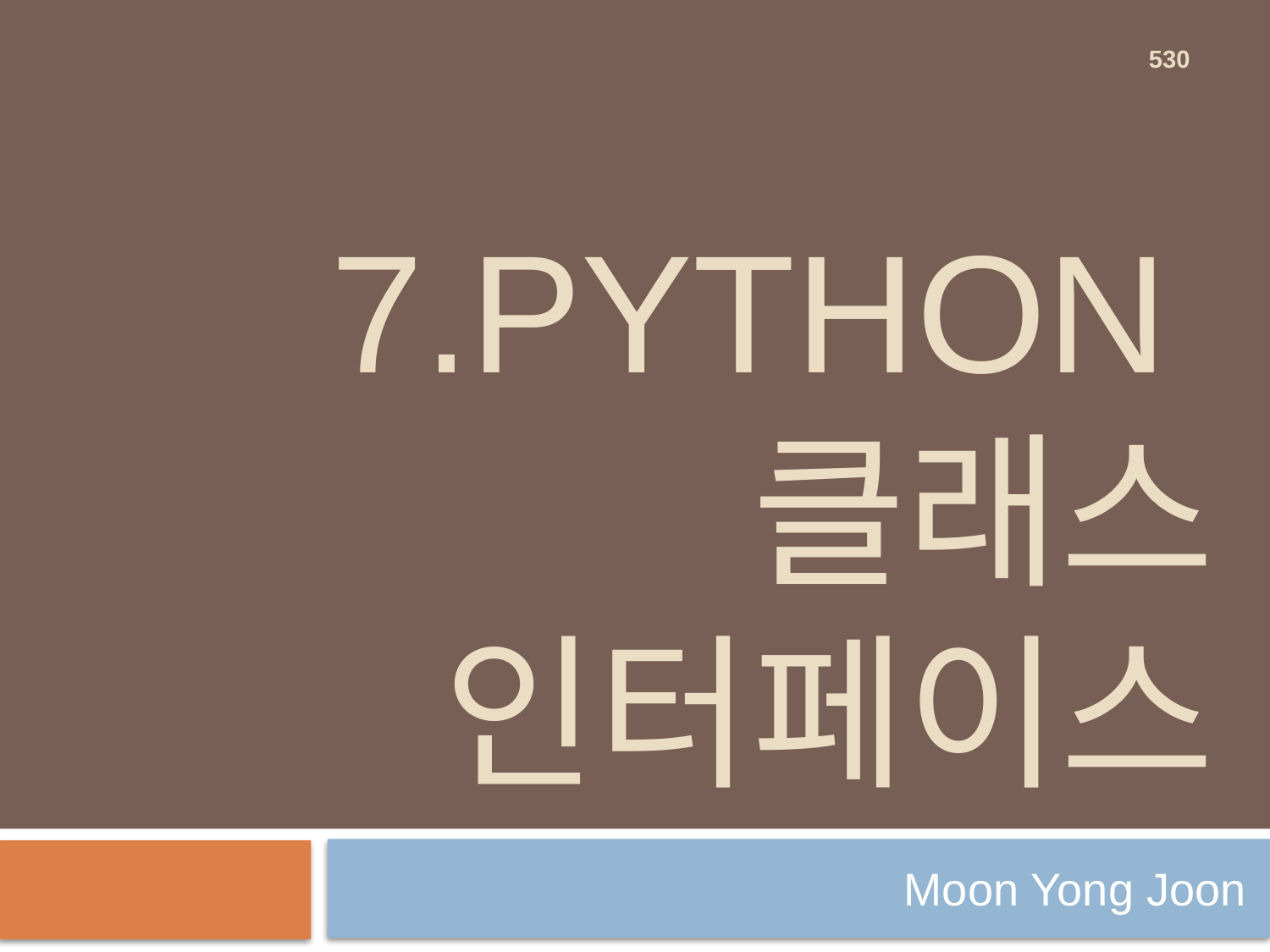

530
# 7.Python 클래스 인터페이스
Moon Yong Joon